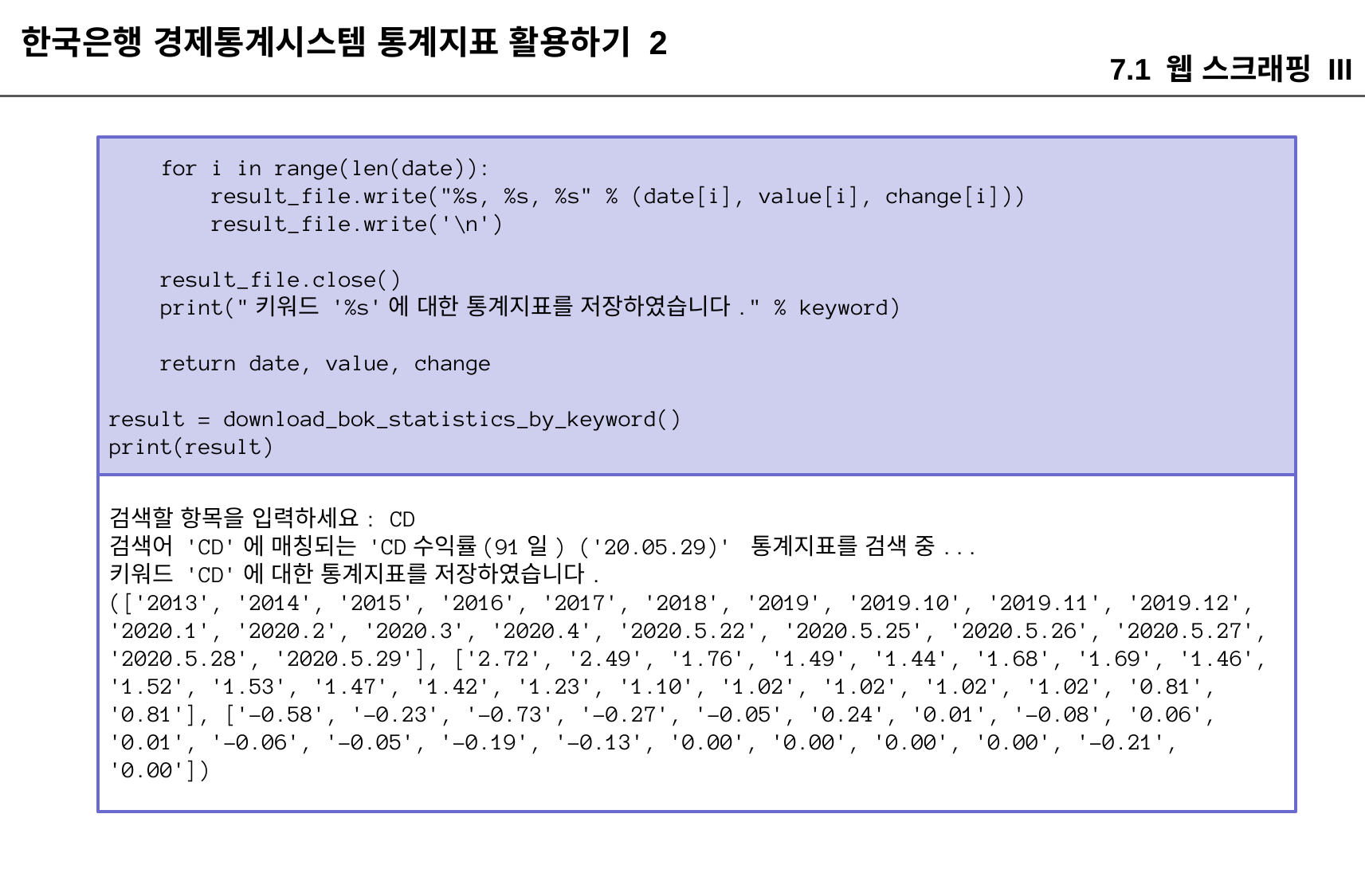

한국은행 경제통계시스템 통계지표 활용하기 2
7.1 웹 스크래핑 III
    for i in range(len(date)):
        result_file.write("%s, %s, %s" % (date[i], value[i], change[i]))
        result_file.write('\n')

    result_file.close()
    print("키워드 '%s'에 대한 통계지표를 저장하였습니다." % keyword)

    return date, value, change

result = download_bok_statistics_by_keyword()
print(result)
검색할 항목을 입력하세요: CD
검색어 'CD'에 매칭되는 'CD수익률(91일) ('20.05.29)' 통계지표를 검색 중...
키워드 'CD'에 대한 통계지표를 저장하였습니다.
(['2013', '2014', '2015', '2016', '2017', '2018', '2019', '2019.10', '2019.11', '2019.12', '2020.1', '2020.2', '2020.3', '2020.4', '2020.5.22', '2020.5.25', '2020.5.26', '2020.5.27', '2020.5.28', '2020.5.29'], ['2.72', '2.49', '1.76', '1.49', '1.44', '1.68', '1.69', '1.46', '1.52', '1.53', '1.47', '1.42', '1.23', '1.10', '1.02', '1.02', '1.02', '1.02', '0.81', '0.81'], ['-0.58', '-0.23', '-0.73', '-0.27', '-0.05', '0.24', '0.01', '-0.08', '0.06', '0.01', '-0.06', '-0.05', '-0.19', '-0.13', '0.00', '0.00', '0.00', '0.00', '-0.21', '0.00'])